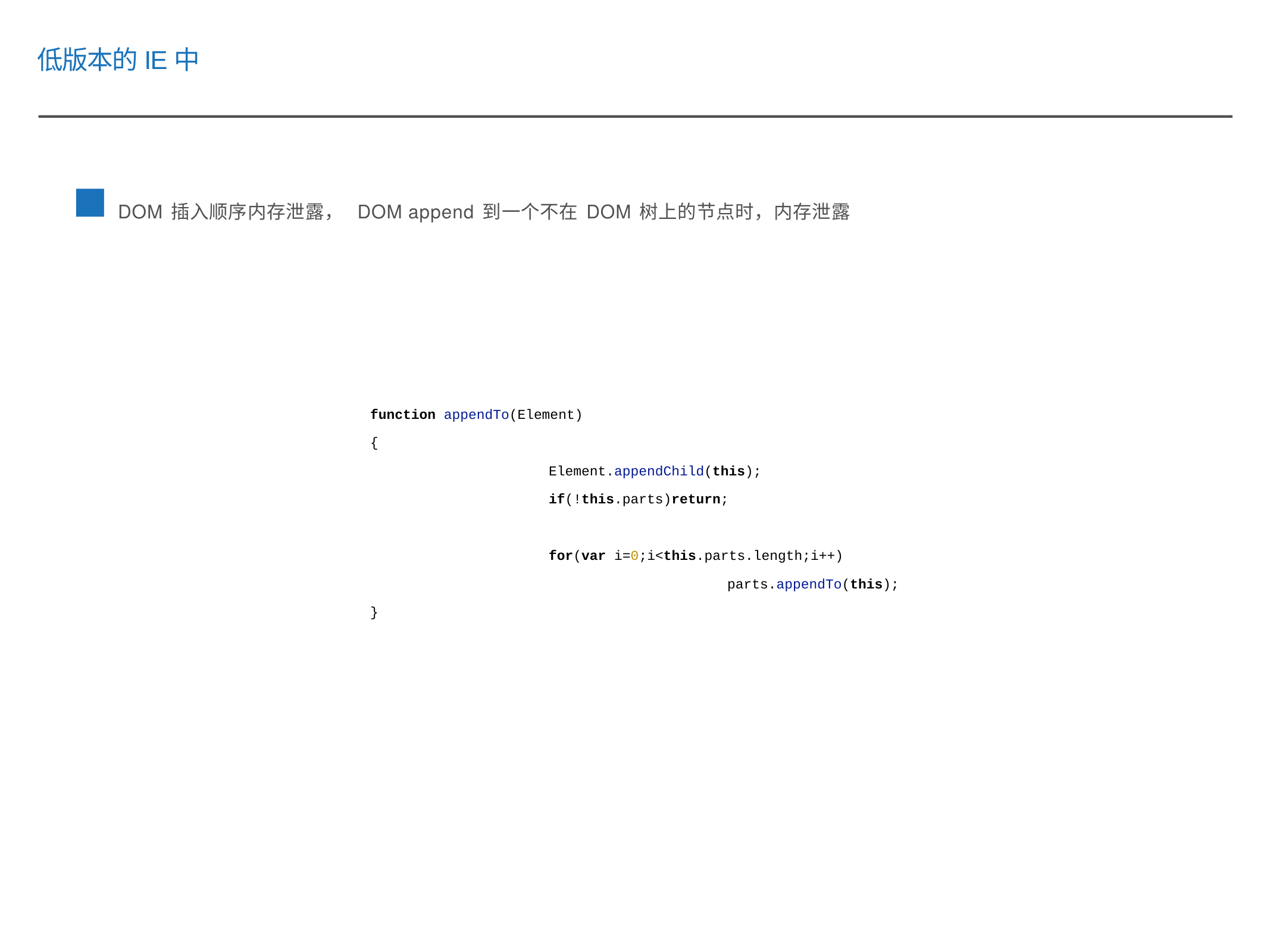

低版本的IE中
DOM插入顺序内存泄露， DOM append到一个不在DOM树上的节点时，内存泄露

function appendTo(Element)
{
		Element.appendChild(this);
		if(!this.parts)return;

		for(var i=0;i<this.parts.length;i++)
				parts.appendTo(this);
}